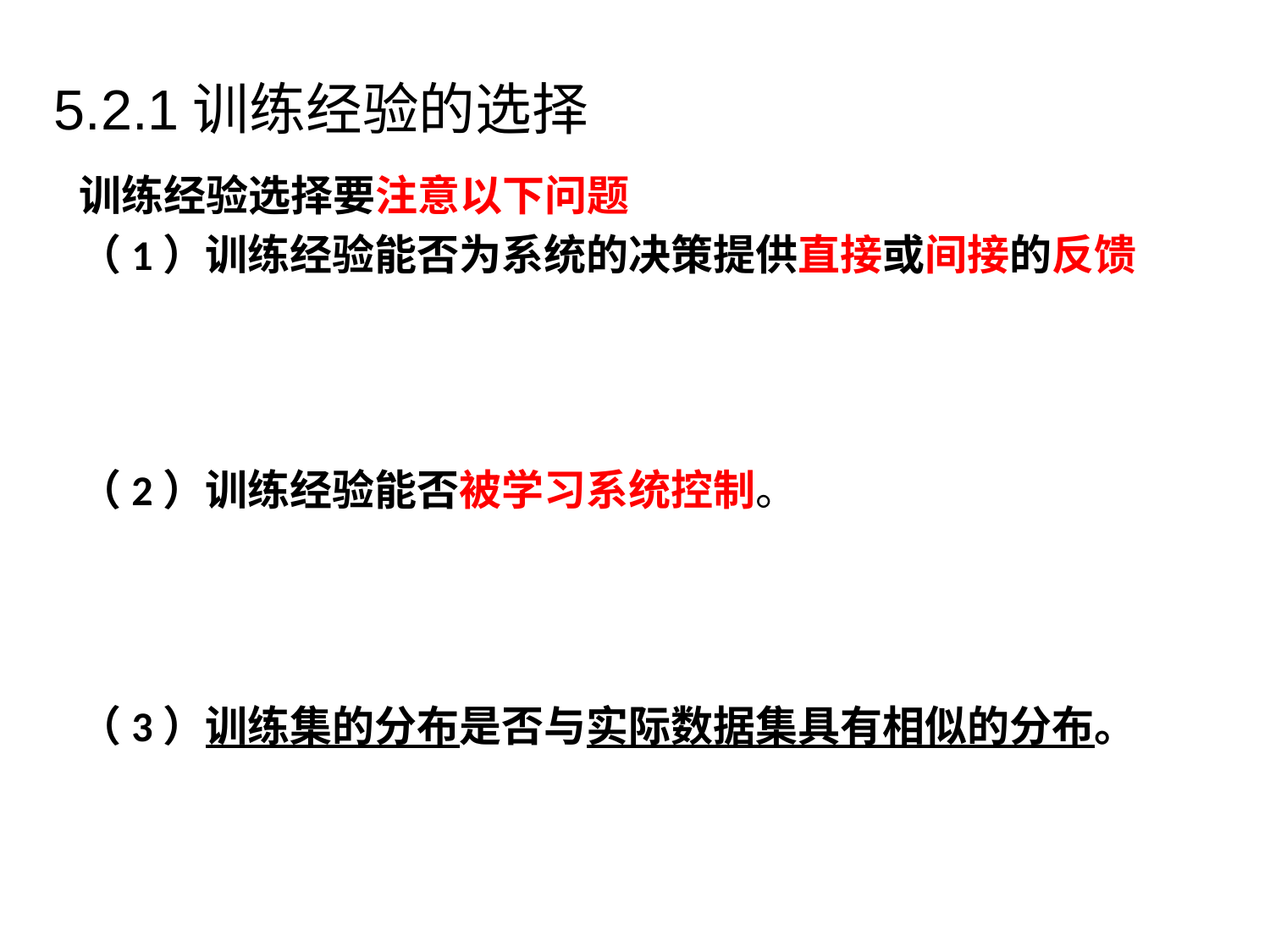

4.2机器学习活动
# 5.2.1训练经验的选择
训练经验选择要注意以下问题
（1）训练经验能否为系统的决策提供直接或间接的反馈

（2）训练经验能否被学习系统控制。

（3）训练集的分布是否与实际数据集具有相似的分布。